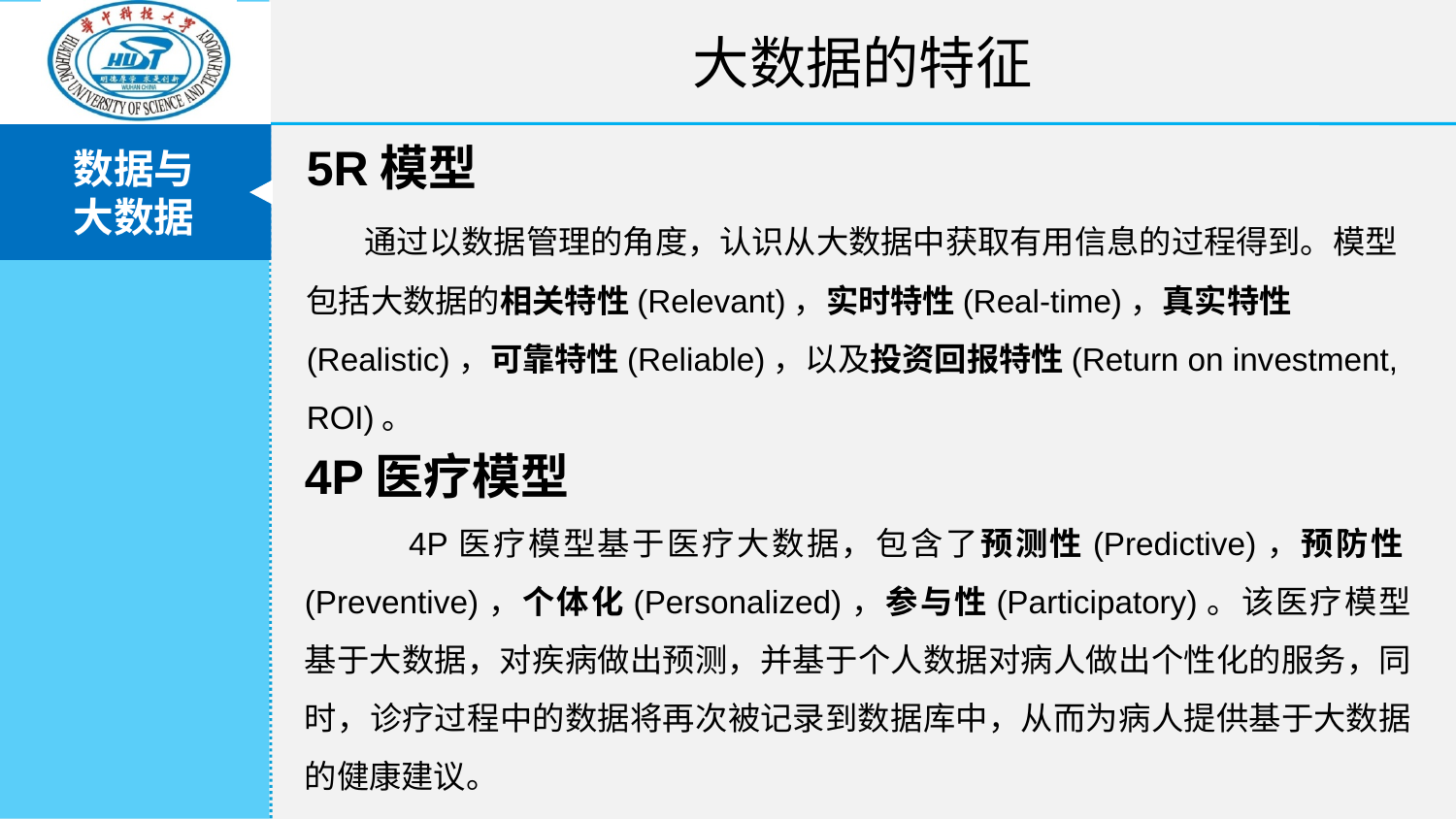

大数据的特征
5R模型
      通过以数据管理的角度，认识从大数据中获取有用信息的过程得到。模型包括大数据的相关特性(Relevant)，实时特性(Real-time)，真实特性(Realistic)，可靠特性(Reliable)，以及投资回报特性(Return on investment, ROI)。
4P医疗模型
         4P医疗模型基于医疗大数据，包含了预测性(Predictive)，预防性(Preventive)，个体化(Personalized)，参与性(Participatory)。该医疗模型基于大数据，对疾病做出预测，并基于个人数据对病人做出个性化的服务，同时，诊疗过程中的数据将再次被记录到数据库中，从而为病人提供基于大数据的健康建议。